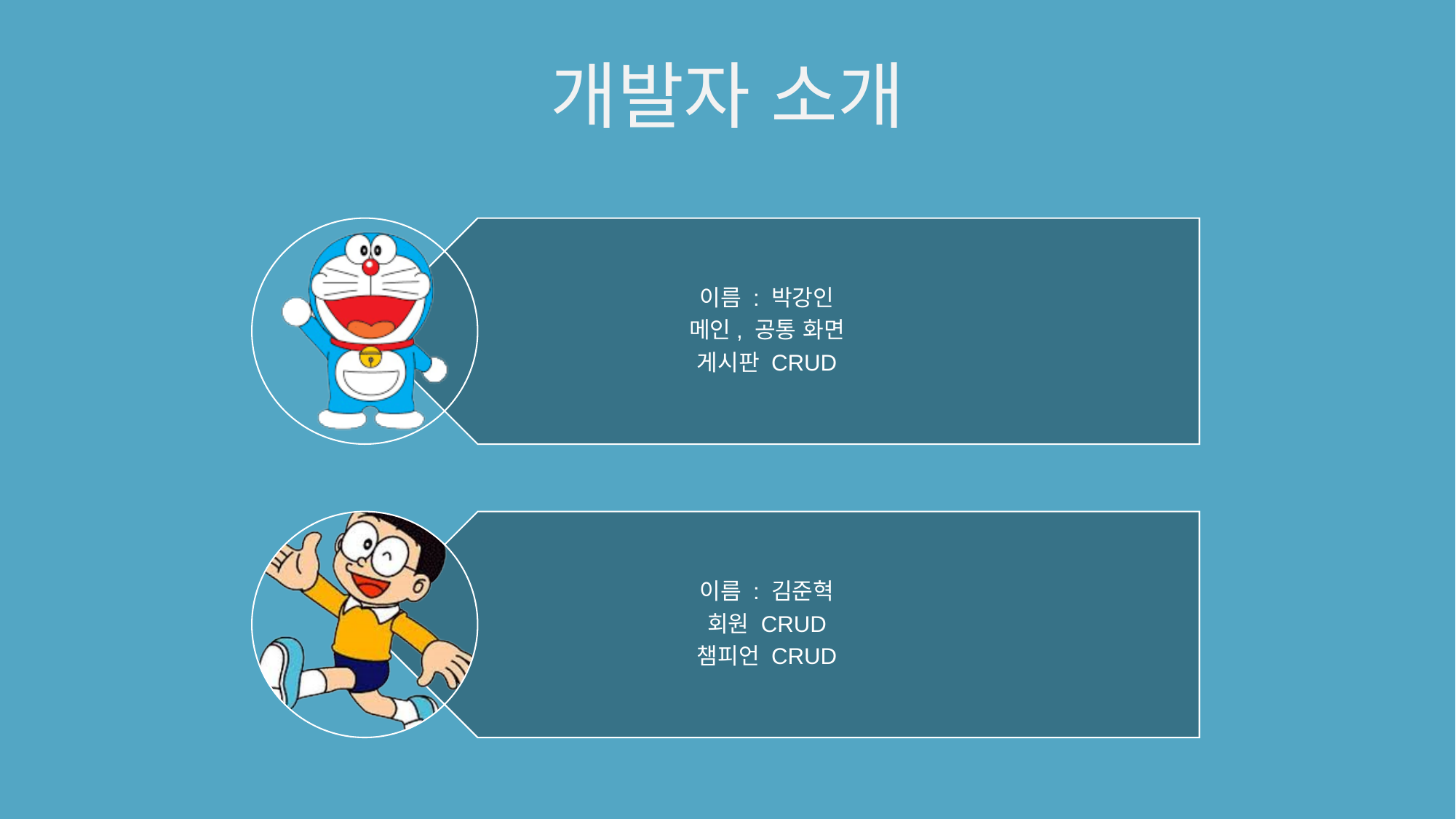

개발자 소개
이름 : 박강인
메인, 공통 화면
게시판 CRUD
이름 : 김준혁
회원 CRUD
챔피언 CRUD